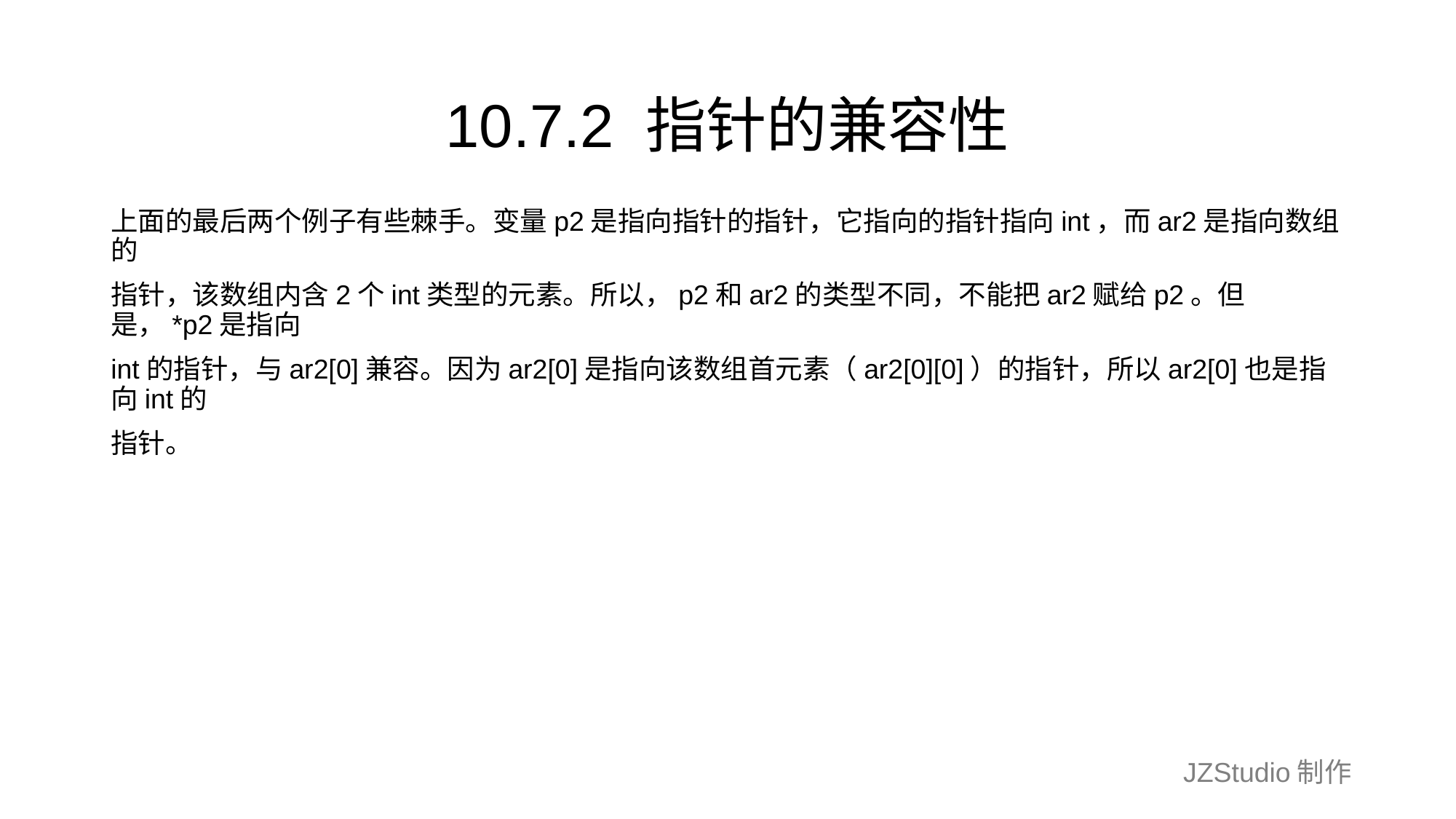

# 10.7.2 指针的兼容性
上面的最后两个例子有些棘手。变量p2是指向指针的指针，它指向的指针指向int，而ar2是指向数组的
指针，该数组内含2个int类型的元素。所以，p2和ar2的类型不同，不能把ar2赋给p2。但是，*p2是指向
int的指针，与ar2[0]兼容。因为ar2[0]是指向该数组首元素（ar2[0][0]）的指针，所以ar2[0]也是指向int的
指针。